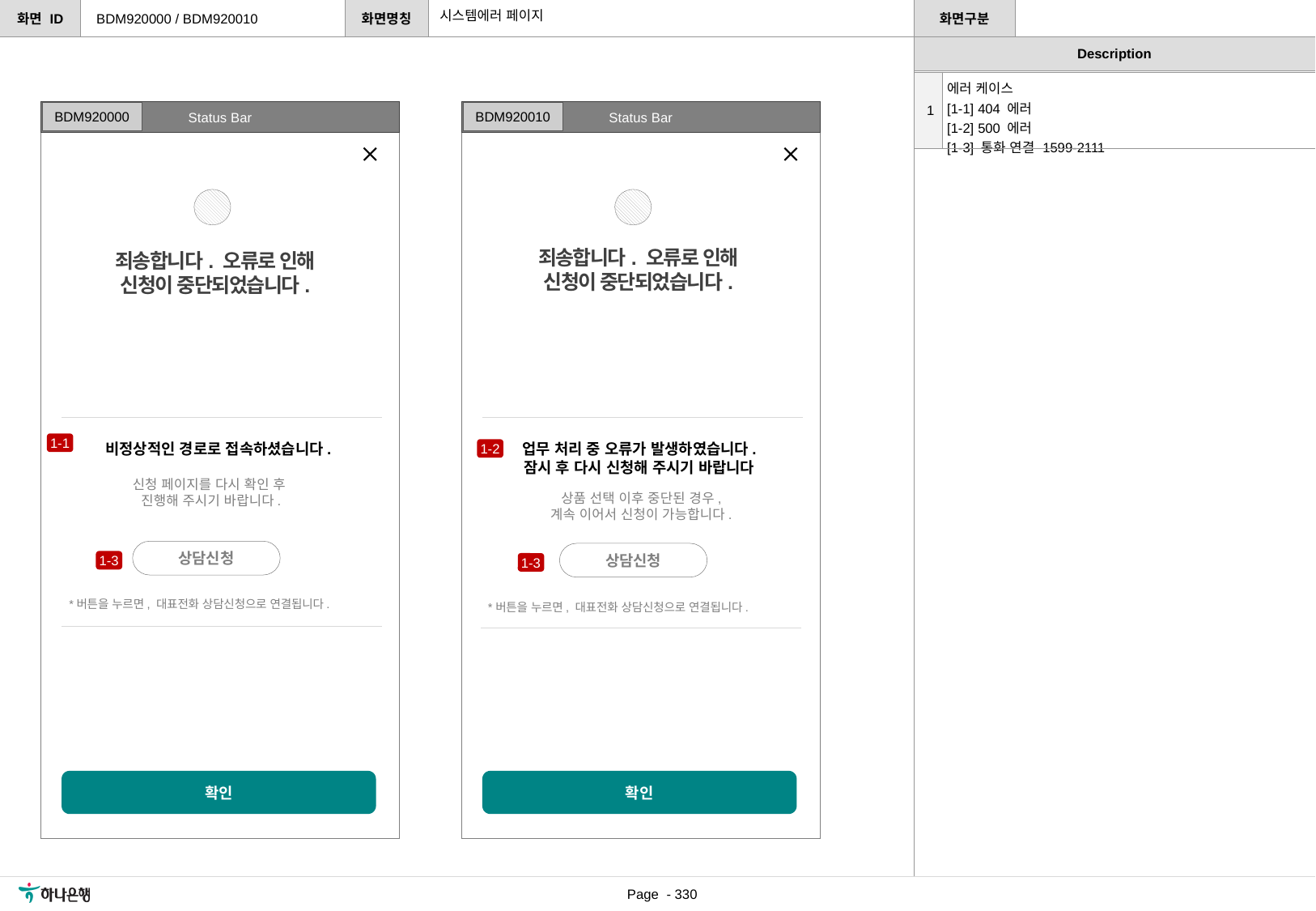

시스템에러 페이지
BDM920000 / BDM920010
| 1 | 에러 케이스 [1-1] 404 에러 [1-2] 500 에러 [1-3] 통화 연결 1599-2111 |
| --- | --- |
Status Bar
Status Bar

BDM920000
BDM920010

죄송합니다. 오류로 인해
신청이 중단되었습니다.
죄송합니다. 오류로 인해
신청이 중단되었습니다.
1-1
비정상적인 경로로 접속하셨습니다.
업무 처리 중 오류가 발생하였습니다.
잠시 후 다시 신청해 주시기 바랍니다
1-2
신청 페이지를 다시 확인 후
진행해 주시기 바랍니다.
상품 선택 이후 중단된 경우,
계속 이어서 신청이 가능합니다.
상담신청
상담신청
1-3
1-3
*버튼을 누르면, 대표전화 상담신청으로 연결됩니다.
*버튼을 누르면, 대표전화 상담신청으로 연결됩니다.
확인
확인